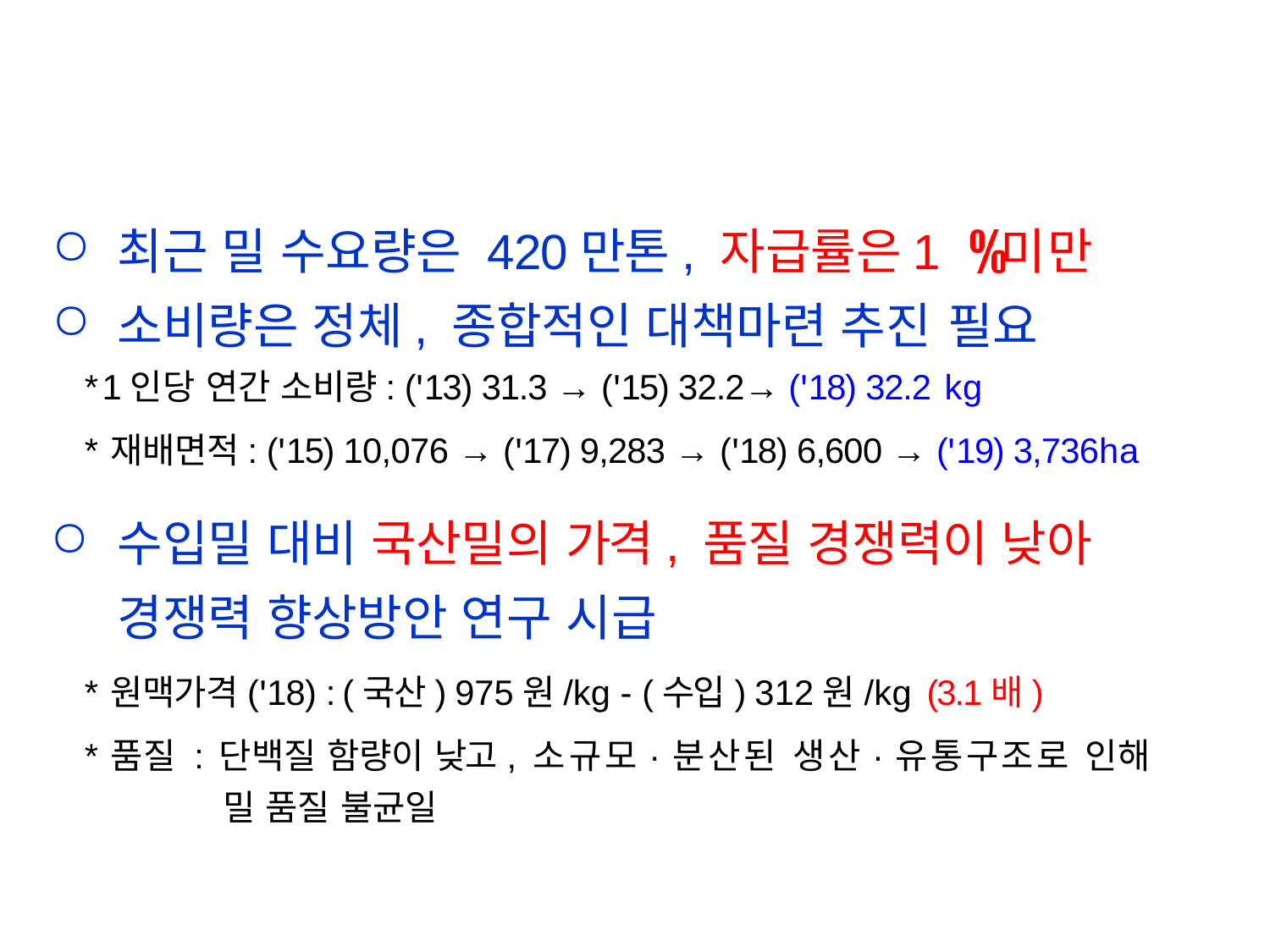

최근 밀 수요량은 420만톤, 자급률은1   미만
소비량은 정체, 종합적인 대책마련 추진 필요
* 1인당 연간 소비량: ('13) 31.3 → ('15) 32.2→ ('18) 32.2 kg
* 재배면적: ('15) 10,076 → ('17) 9,283 → ('18) 6,600 → ('19) 3,736ha
수입밀 대비 국산밀의 가격, 품질 경쟁력이 낮아  경쟁력 향상방안 연구 시급
* 원맥가격('18) : (국산) 975원/kg - (수입) 312원/kg (3.1배)
* 품질 : 단백질 함량이 낮고, 소규모·분산된 생산·유통구조로 인해  밀 품질 불균일